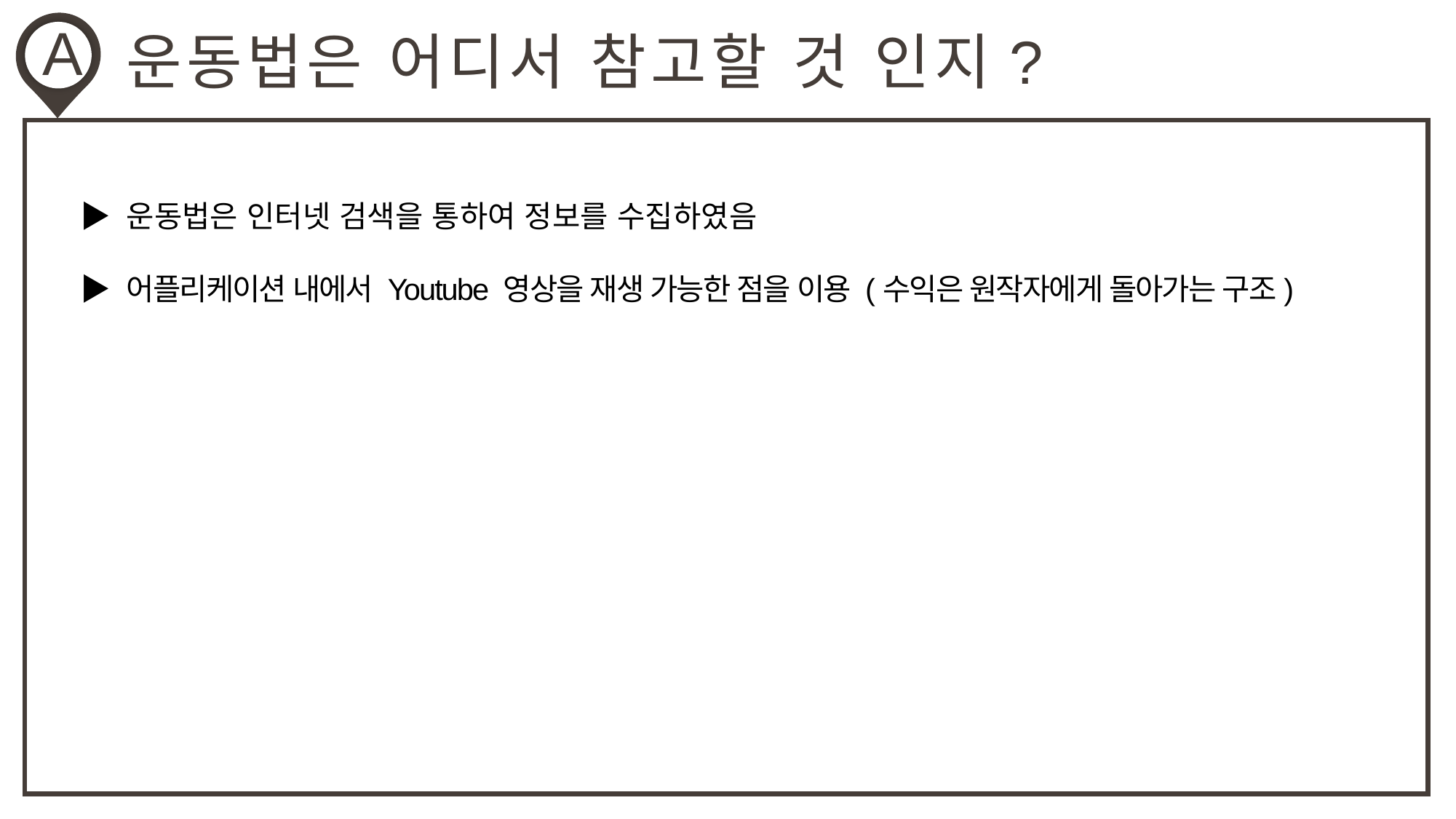

A
운동법은 어디서 참고할 것 인지?
▶ 운동법은 인터넷 검색을 통하여 정보를 수집하였음

▶ 어플리케이션 내에서 Youtube 영상을 재생 가능한 점을 이용 (수익은 원작자에게 돌아가는 구조)